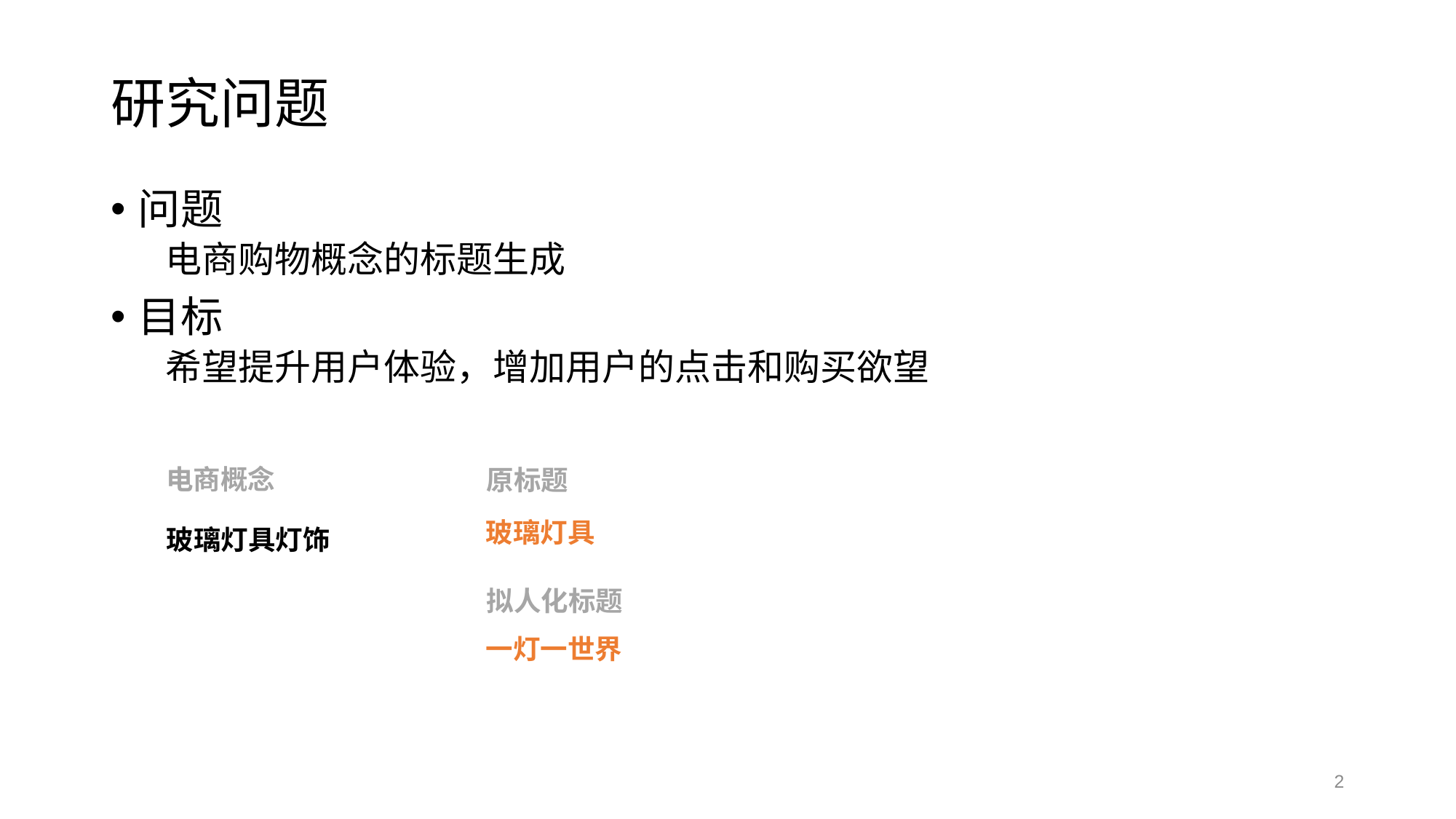

# 研究问题
问题
电商购物概念的标题生成
目标
希望提升用户体验，增加用户的点击和购买欲望

电商概念
原标题
玻璃灯具
玻璃灯具灯饰
拟人化标题
一灯一世界
2